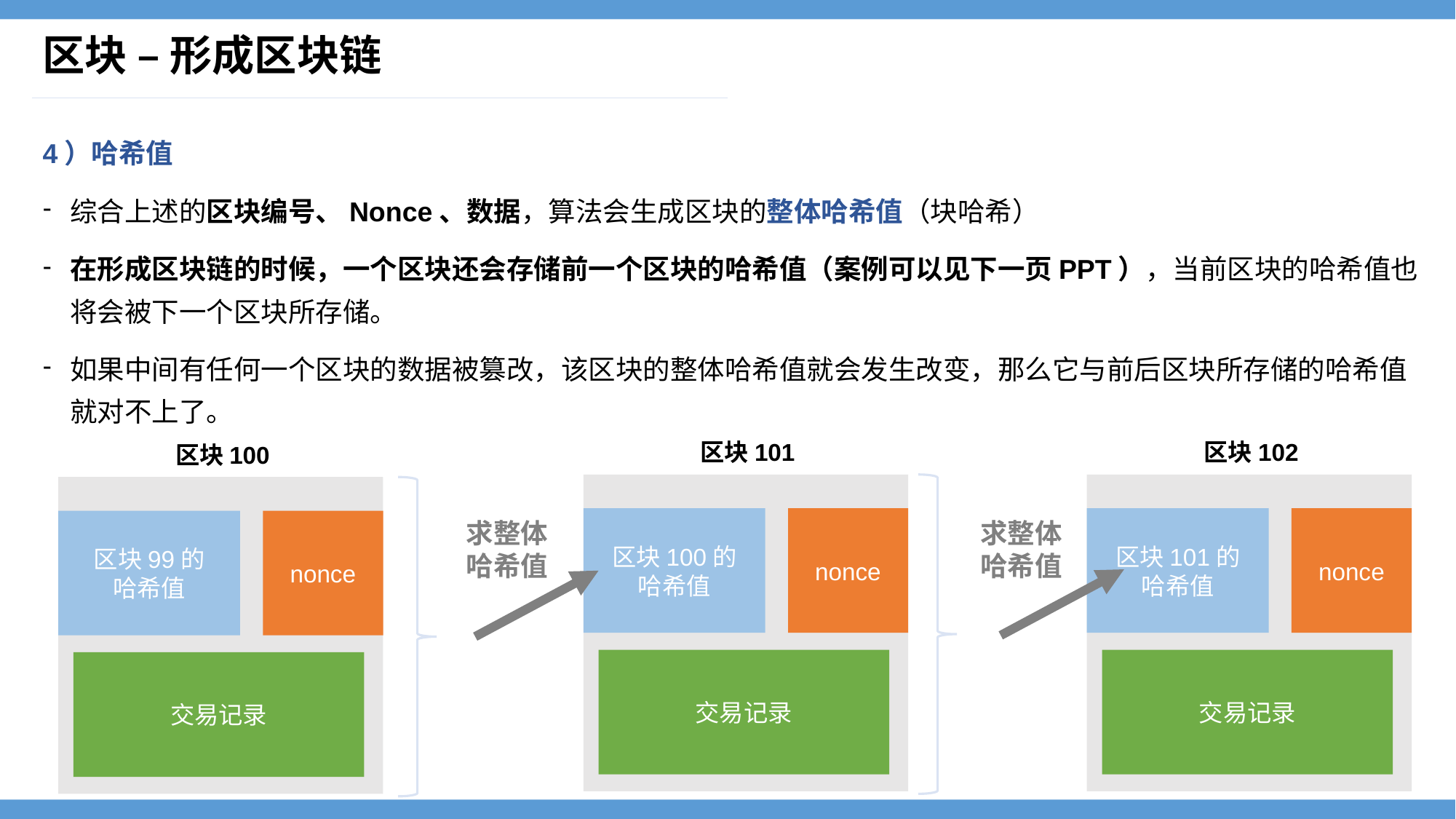

# 区块 – 形成区块链
4）哈希值
综合上述的区块编号、Nonce、数据，算法会生成区块的整体哈希值（块哈希）
在形成区块链的时候，一个区块还会存储前一个区块的哈希值（案例可以见下一页PPT），当前区块的哈希值也将会被下一个区块所存储。
如果中间有任何一个区块的数据被篡改，该区块的整体哈希值就会发生改变，那么它与前后区块所存储的哈希值就对不上了。
区块101

区块100的
哈希值
nonce
交易记录
区块102

区块101的
哈希值
nonce
交易记录
区块100

区块99的
哈希值
nonce
交易记录

求整体哈希值
求整体哈希值